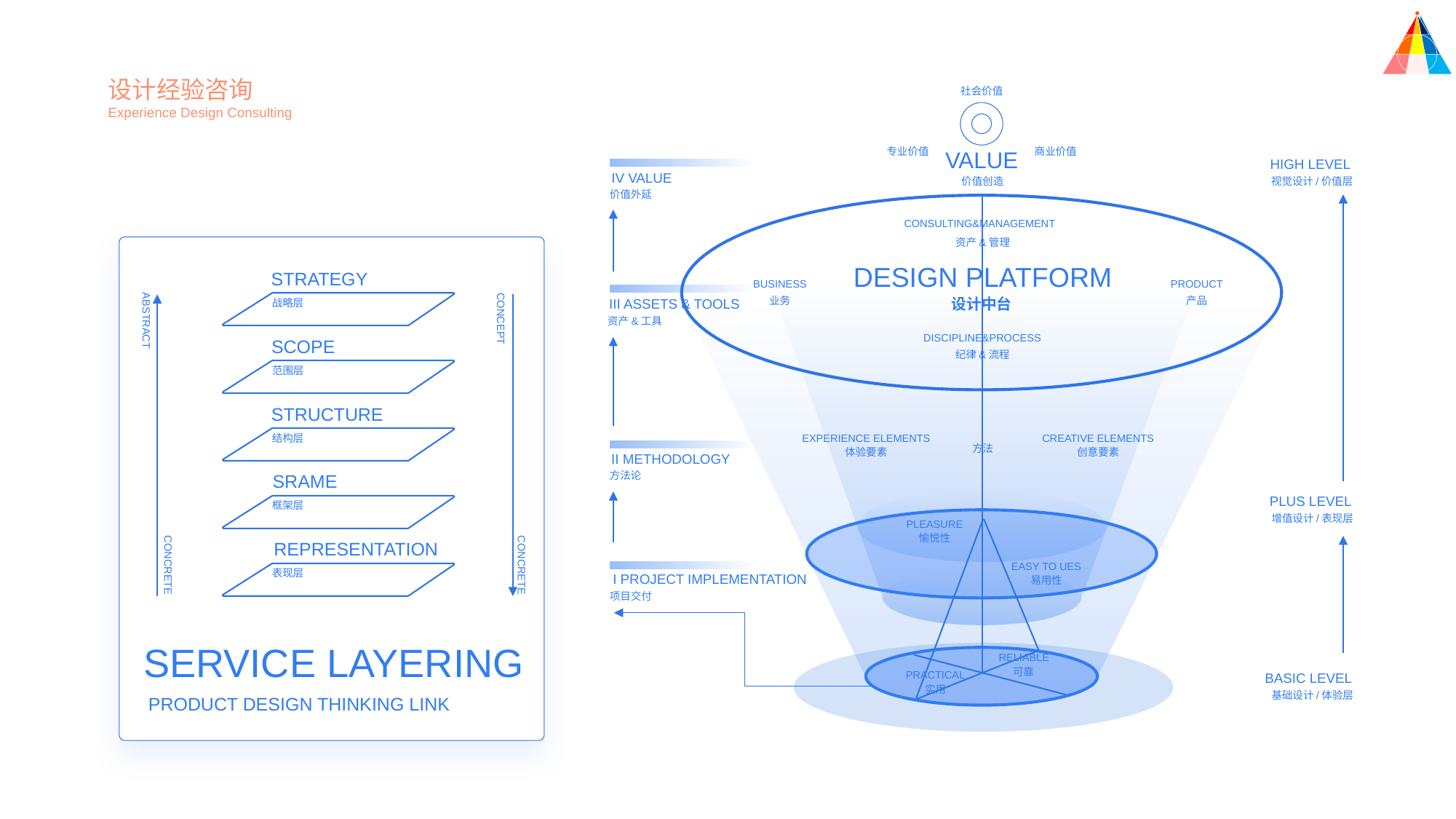

设计经验咨询
Experience Design Consulting

社会价值

专业价值
商业价值
VALUE
HIGH LEVEL

IV VALUE
视觉设计/价值层
价值创造
价值外延

CONSULTING&MANAGEMENT

资产&管理

DESIGN PLATFORM
STRATEGY
BUSINESS
PRODUCT

业务
产品
设计中台
III ASSETS & TOOLS
战略层

CONCEPT
ABSTRACT
资产&工具
DISCIPLINE&PROCESS
SCOPE
纪律&流程
范围层

STRUCTURE

EXPERIENCE ELEMENTS
结构层
CREATIVE ELEMENTS

方法
体验要素
创意要素

II METHODOLOGY
方法论
SRAME
PLUS LEVEL

框架层

增值设计/表现层

PLEASURE

愉悦性
REPRESENTATION
CONCRETE
CONCRETE
EASY TO UES
表现层

I PROJECT IMPLEMENTATION
易用性

项目交付
SERVICE LAYERING

RELIABLE

可靠
PRACTICAL
BASIC LEVEL
实用
基础设计/体验层
PRODUCT DESIGN THINKING LINK